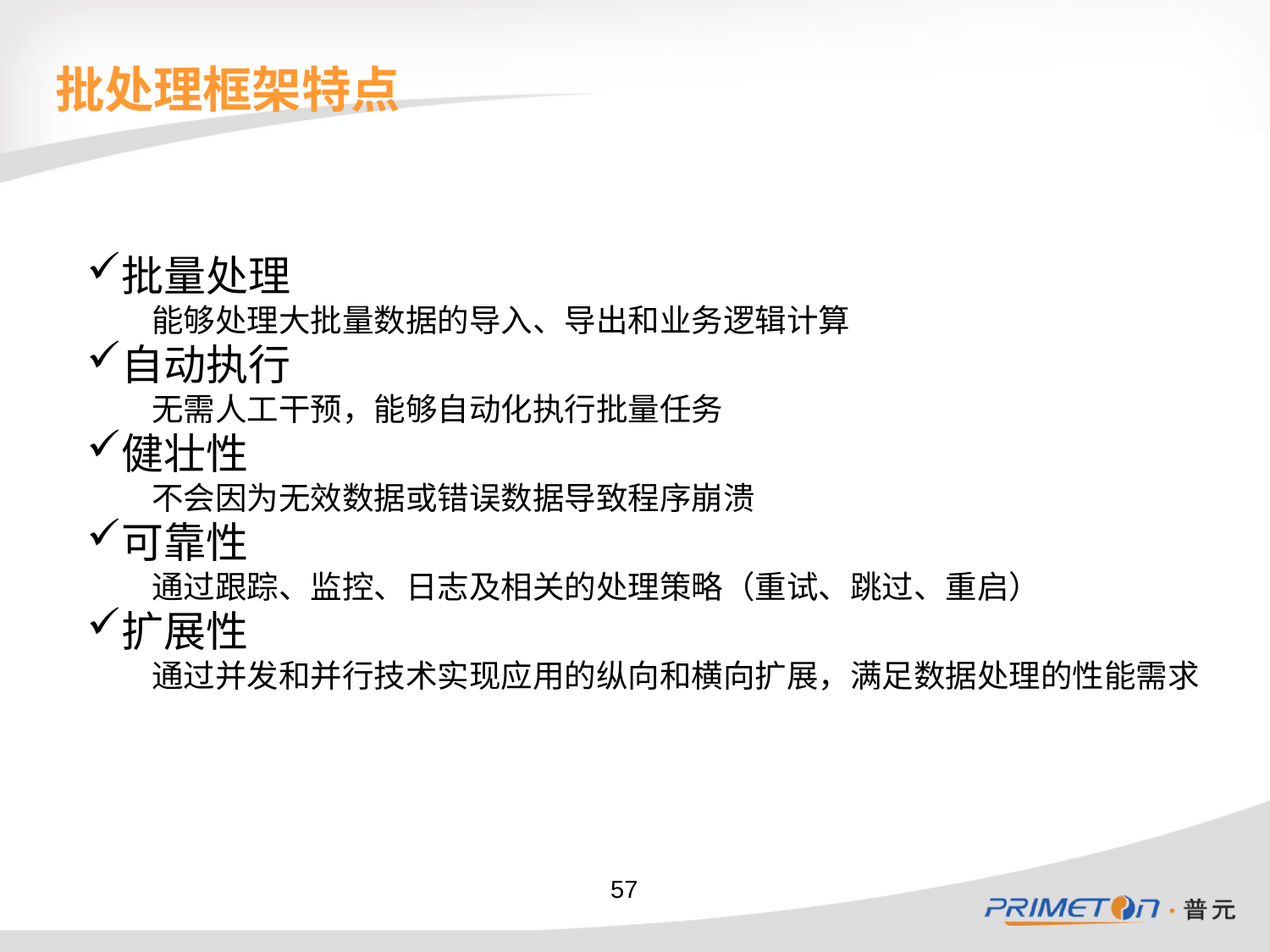

# 批处理框架特点

批量处理
        能够处理⼤批量数据的导入、导出和业务逻辑计算
自动执行
        无需⼈⼯干预，能够自动化执行批量任务
健壮性
        不会因为无效数据或错误数据导致程序崩溃
可靠性
        通过跟踪、监控、日志及相关的处理策略（重试、跳过、重启）
扩展性
        通过并发和并行技术实现应用的纵向和横向扩展，满足数据处理的性能需求
57